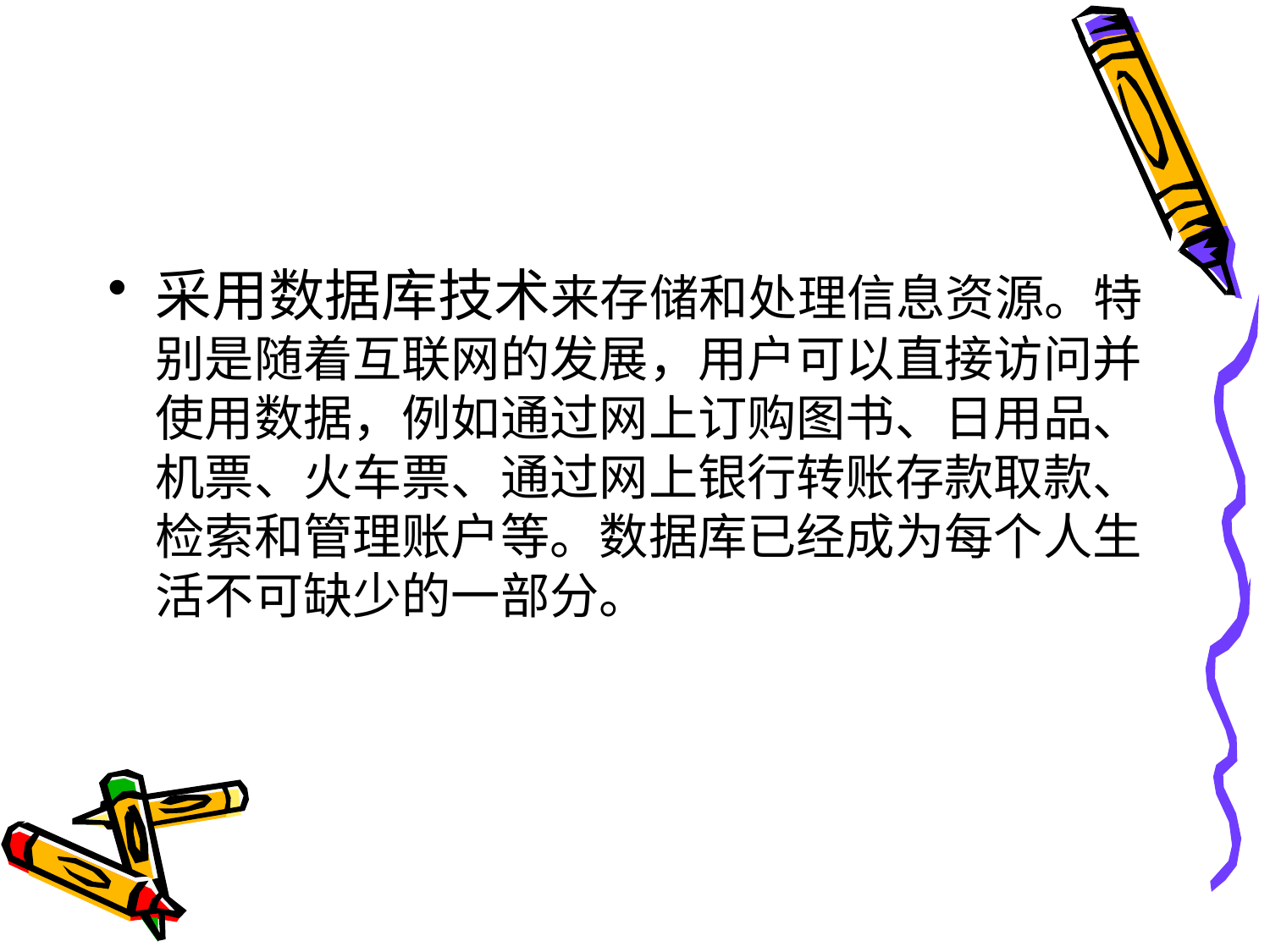

#
采用数据库技术来存储和处理信息资源。特别是随着互联网的发展，用户可以直接访问并使用数据，例如通过网上订购图书、日用品、机票、火车票、通过网上银行转账存款取款、检索和管理账户等。数据库已经成为每个人生活不可缺少的一部分。